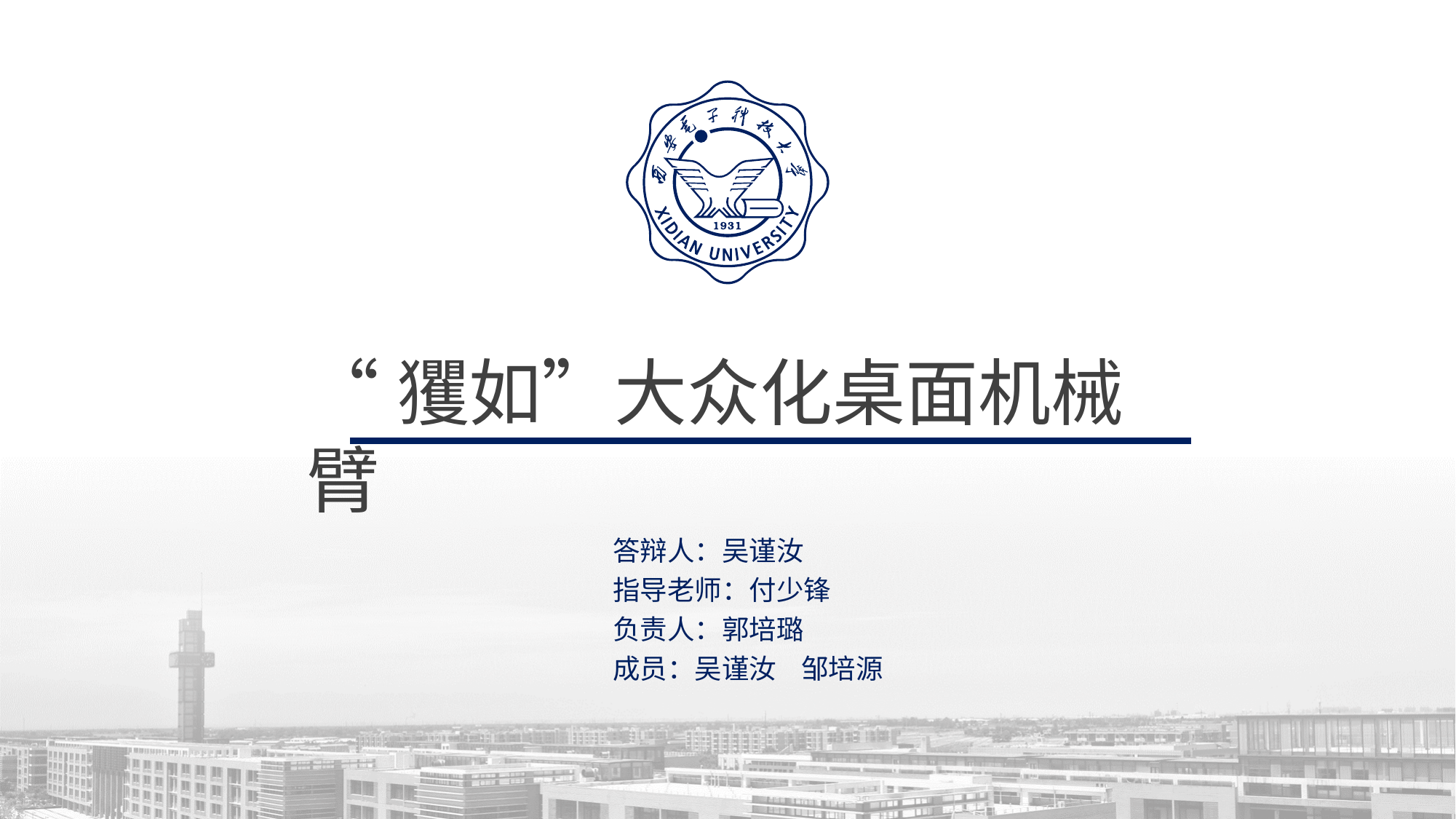

“玃如”大众化桌面机械臂

答辩人：吴谨汝
指导老师：付少锋
负责人：郭培璐
成员：吴谨汝    邹培源